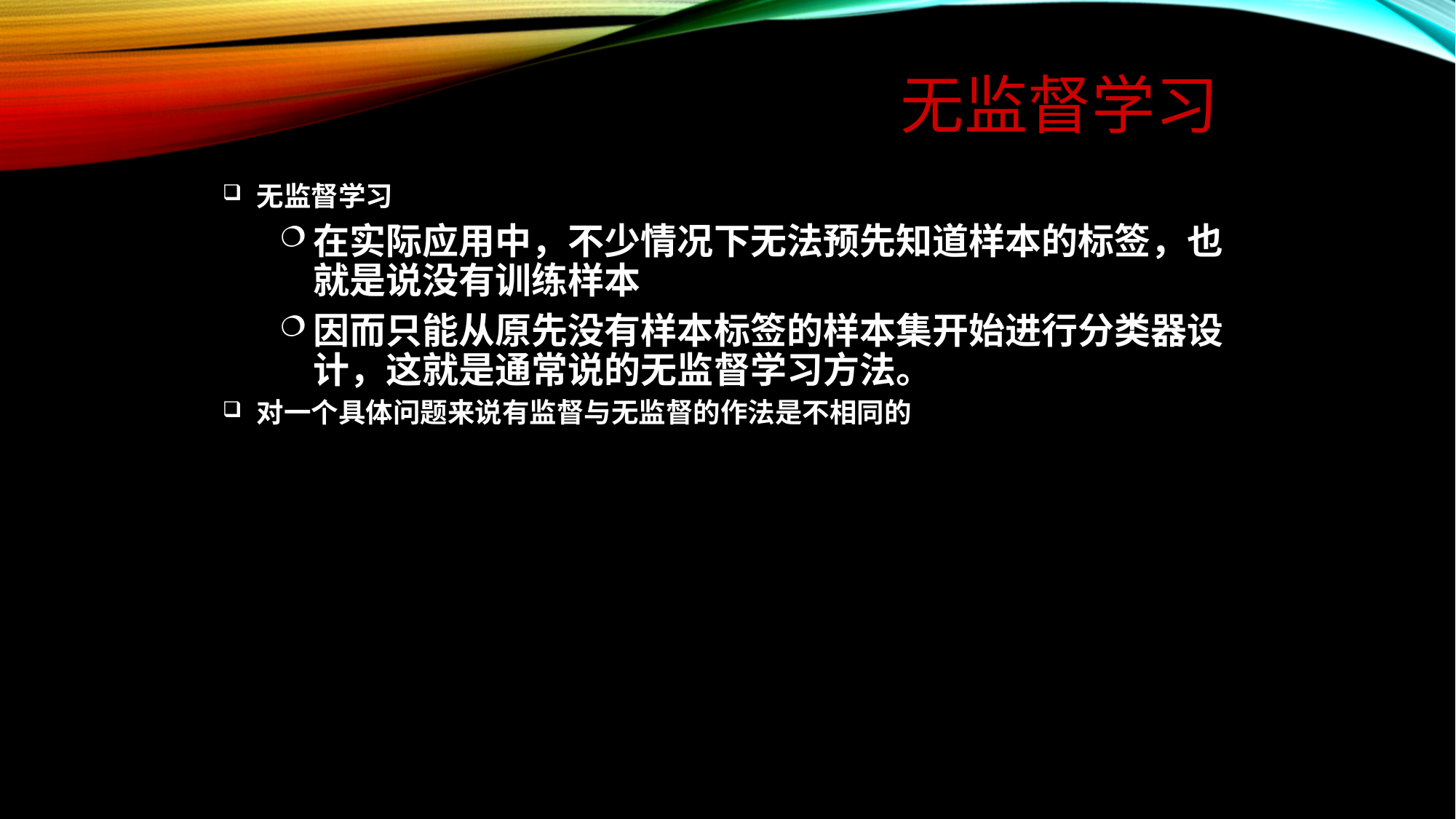

# 无监督学习
无监督学习
在实际应用中，不少情况下无法预先知道样本的标签，也就是说没有训练样本
因而只能从原先没有样本标签的样本集开始进行分类器设计，这就是通常说的无监督学习方法。
对一个具体问题来说有监督与无监督的作法是不相同的